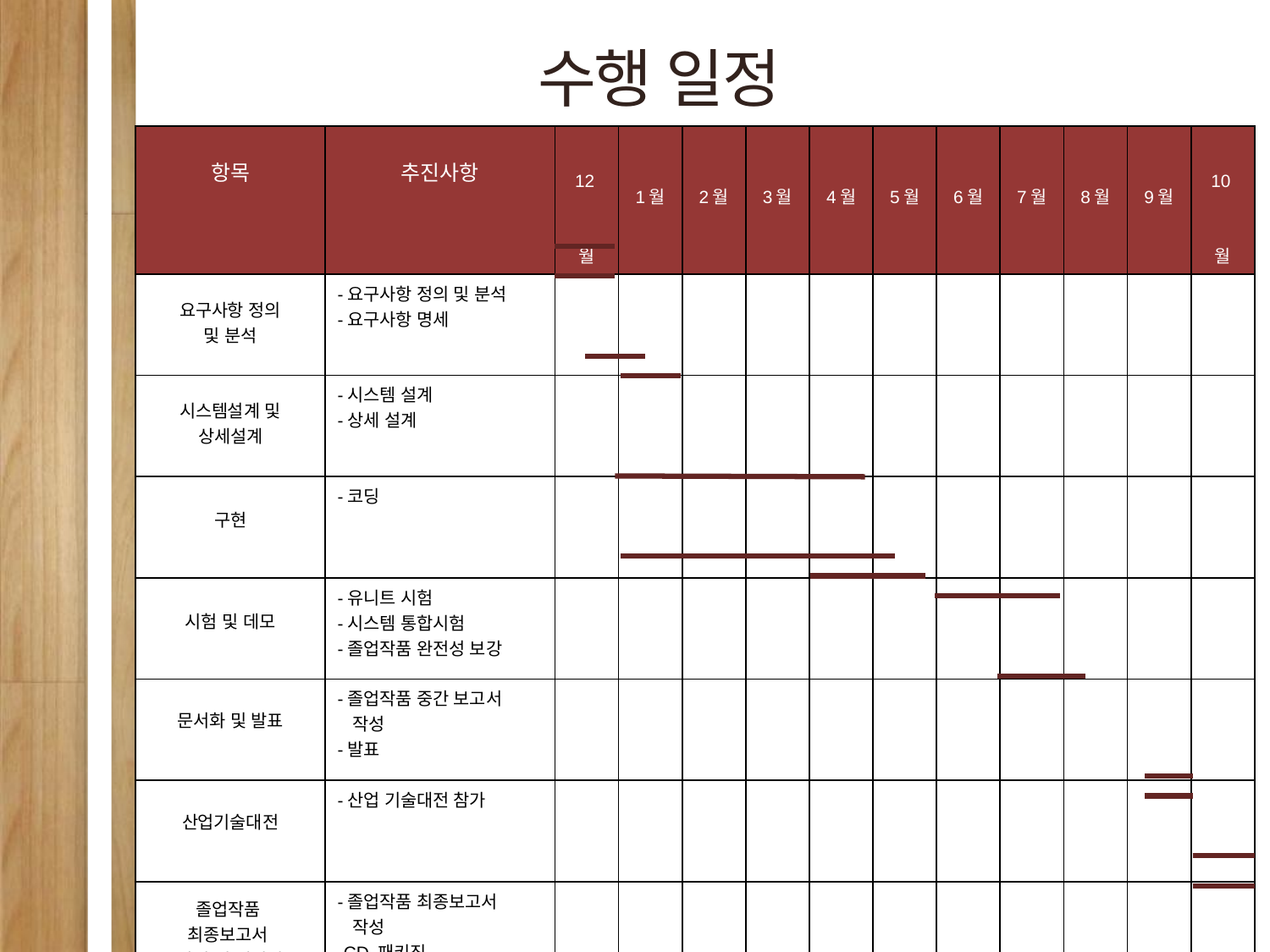

수행 일정
| 항목 | 추진사항 | 12월 | 1월 | 2월 | 3월 | 4월 | 5월 | 6월 | 7월 | 8월 | 9월 | 10월 |
| --- | --- | --- | --- | --- | --- | --- | --- | --- | --- | --- | --- | --- |
| 요구사항 정의 및 분석 | -요구사항 정의 및 분석 -요구사항 명세 |  |  |  |  |  |  |  |  |  |  |  |
| 시스템설계 및 상세설계 | -시스템 설계 -상세 설계 |  |  |  |  |  |  |  |  |  |  |  |
| 구현 | -코딩 |  |  |  |  |  |  |  |  |  |  |  |
| 시험 및 데모 | -유니트 시험 -시스템 통합시험 -졸업작품 완전성 보강 |  |  |  |  |  |  |  |  |  |  |  |
| 문서화 및 발표 | -졸업작품 중간 보고서 작성 -발표 |  |  |  |  |  |  |  |  |  |  |  |
| 산업기술대전 | -산업 기술대전 참가 |  |  |  |  |  |  |  |  |  |  |  |
| 졸업작품 최종보고서 작성 및 패키징 | -졸업작품 최종보고서 작성 -CD 패키징 |  |  |  |  |  |  |  |  |  |  |  |